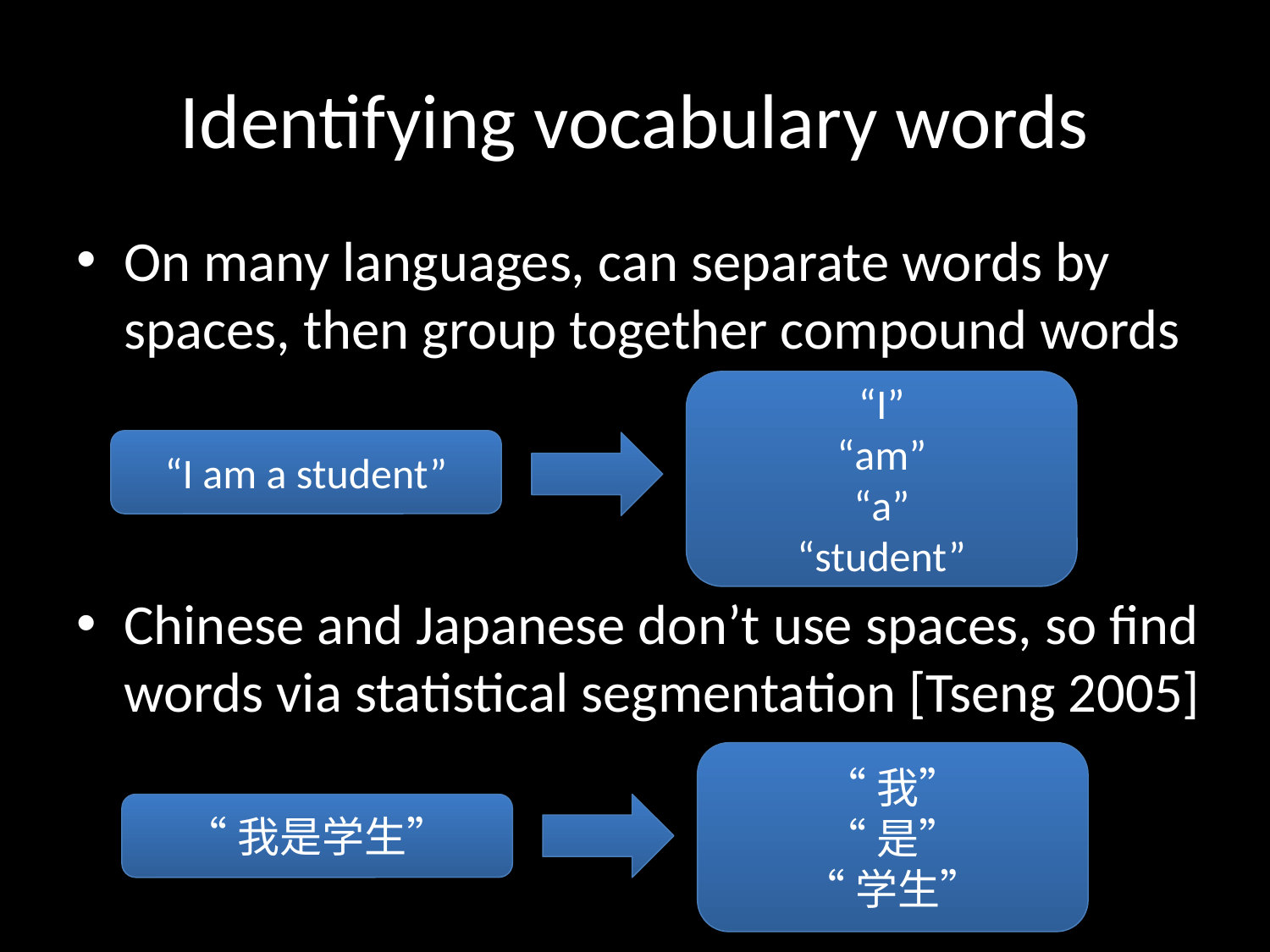

# Identifying vocabulary words
On many languages, can separate words by spaces, then group together compound words

Chinese and Japanese don’t use spaces, so find words via statistical segmentation [Tseng 2005]
“I”
“am”
“a”
“student”
“I am a student”

“我”
“是”
“学生”
“我是学生”